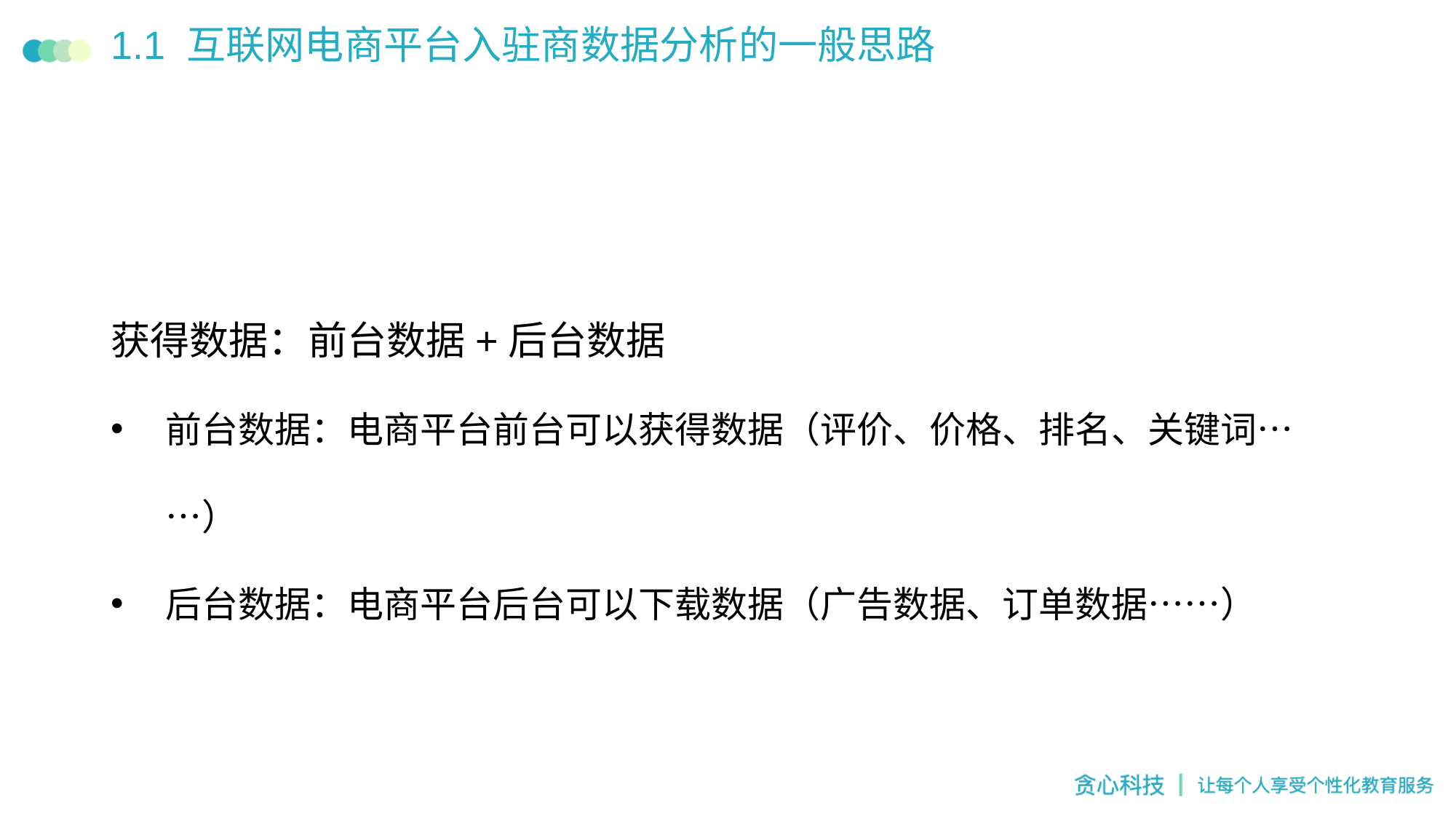

# 1.1 互联网电商平台入驻商数据分析的一般思路
获得数据：前台数据+后台数据
前台数据：电商平台前台可以获得数据（评价、价格、排名、关键词……）
后台数据：电商平台后台可以下载数据（广告数据、订单数据……）